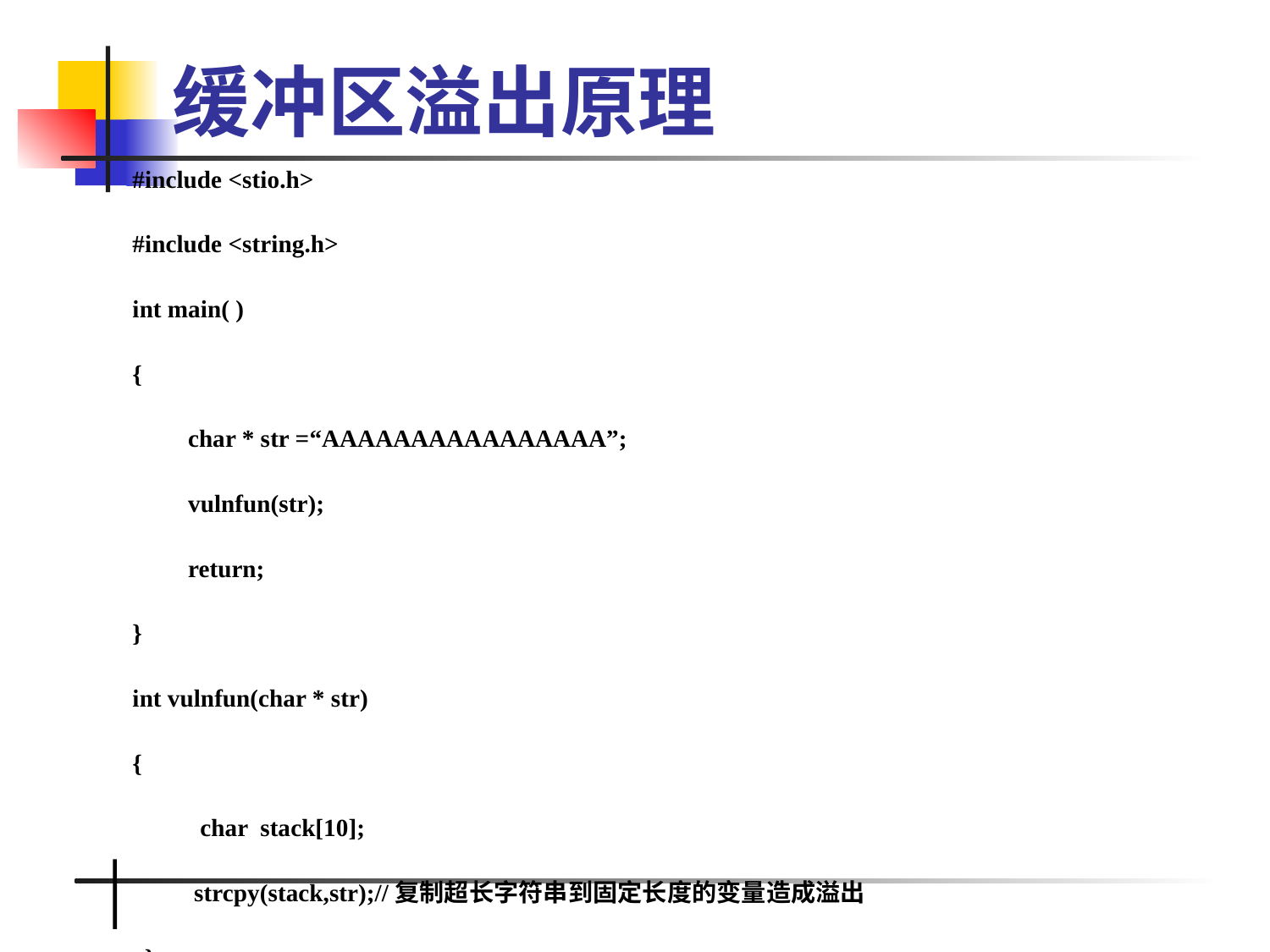

# 缓冲区溢出原理
#include <stio.h>
#include <string.h>
int main( )
{
char * str =“AAAAAAAAAAAAAAAA”;
vulnfun(str);
return;
}
int vulnfun(char * str)
{
  char  stack[10];
 strcpy(stack,str);//复制超长字符串到固定长度的变量造成溢出
  }